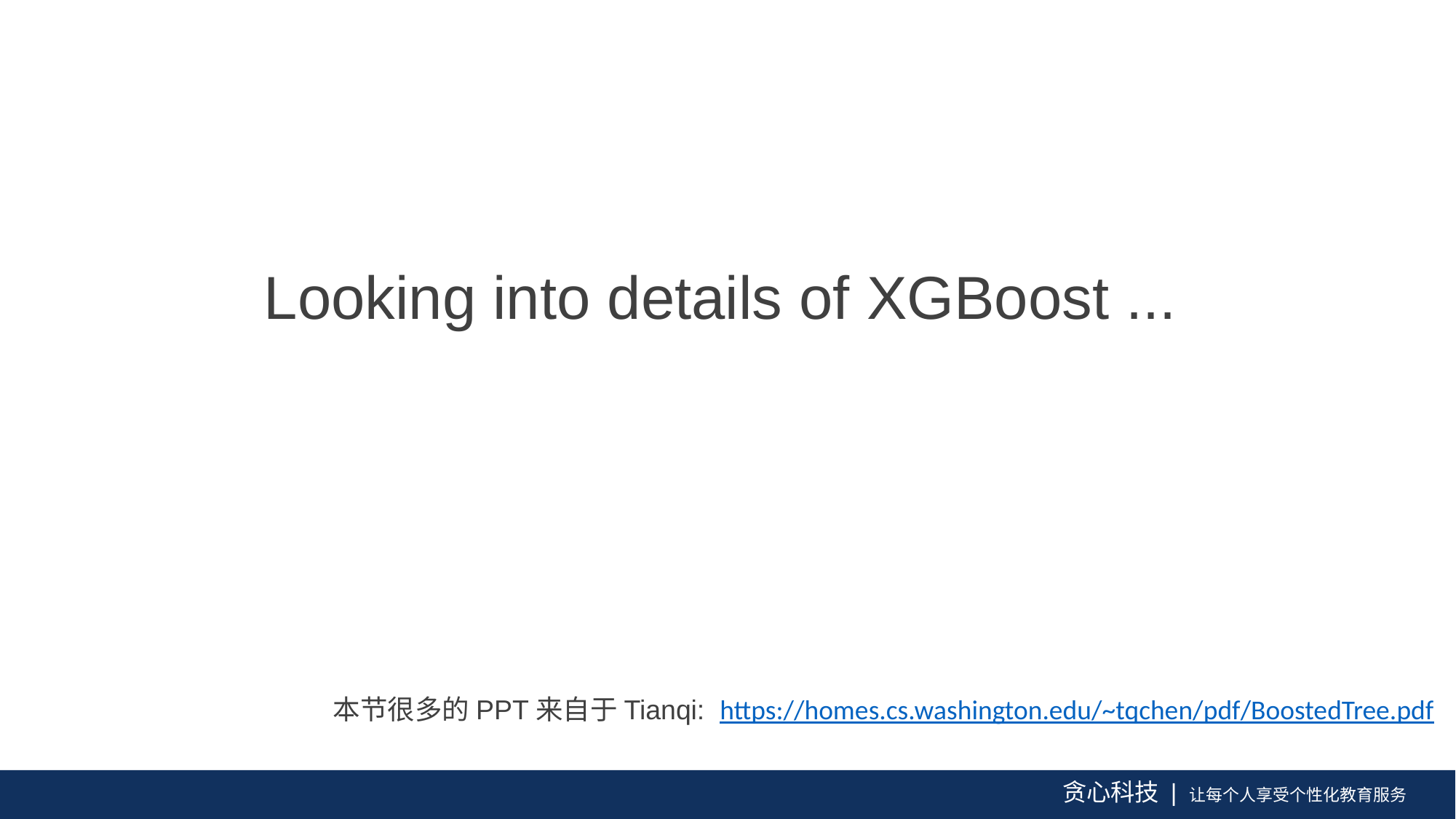

Looking into details of XGBoost ...
本节很多的PPT来自于Tianqi:  https://homes.cs.washington.edu/~tqchen/pdf/BoostedTree.pdf